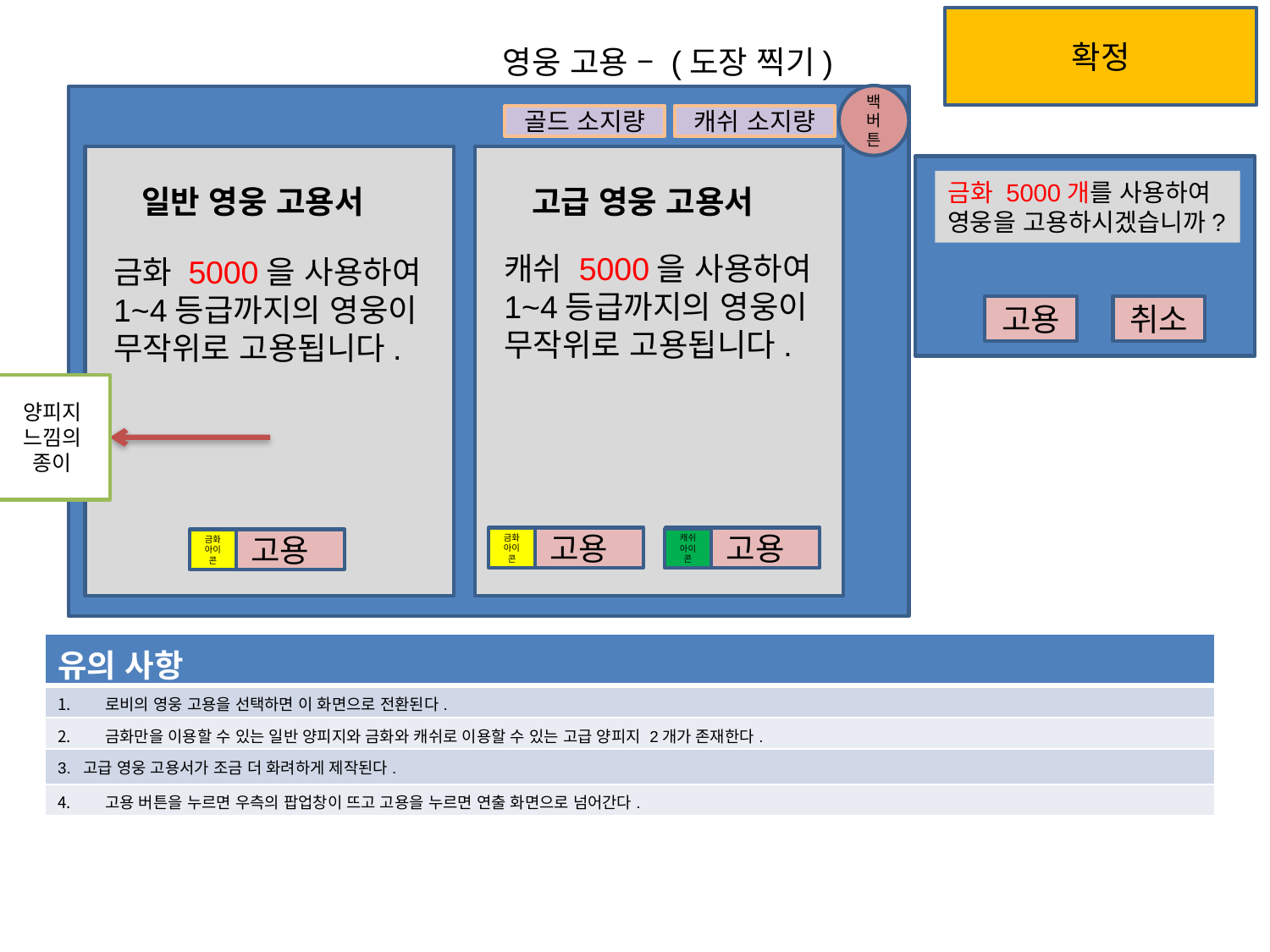

확정
영웅 고용 – (도장 찍기)
백버튼

골드 소지량
캐쉬 소지량

금화 5000개를 사용하여
영웅을 고용하시겠습니까?
고용
취소
일반 영웅 고용서
고급 영웅 고용서
캐쉬 5000을 사용하여
1~4등급까지의 영웅이
무작위로 고용됩니다.
금화 5000을 사용하여
1~4등급까지의 영웅이
무작위로 고용됩니다.
양피지 느낌의 종이
  고용
  고용
금화 아이콘
캐쉬 아이콘
  고용
금화 아이콘
| 유의 사항 |
| --- |
| 로비의 영웅 고용을 선택하면 이 화면으로 전환된다. |
| 금화만을 이용할 수 있는 일반 양피지와 금화와 캐쉬로 이용할 수 있는 고급 양피지 2개가 존재한다. |
| 3. 고급 영웅 고용서가 조금 더 화려하게 제작된다. |
| 고용 버튼을 누르면 우측의 팝업창이 뜨고 고용을 누르면 연출 화면으로 넘어간다. |